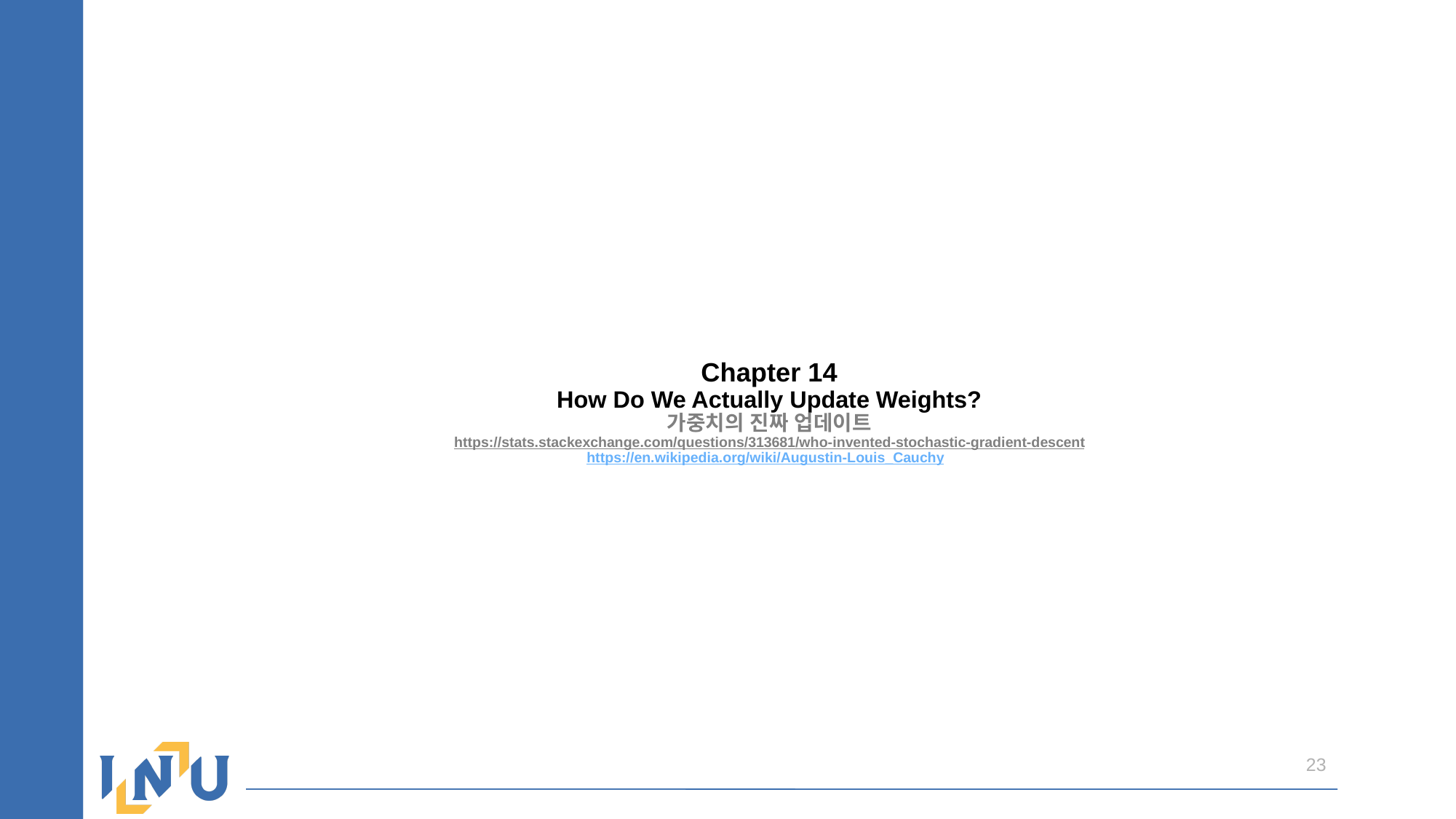

# Chapter 14 How Do We Actually Update Weights? 가중치의 진짜 업데이트 https://stats.stackexchange.com/questions/313681/who-invented-stochastic-gradient-descent https://en.wikipedia.org/wiki/Augustin-Louis_Cauchy
23